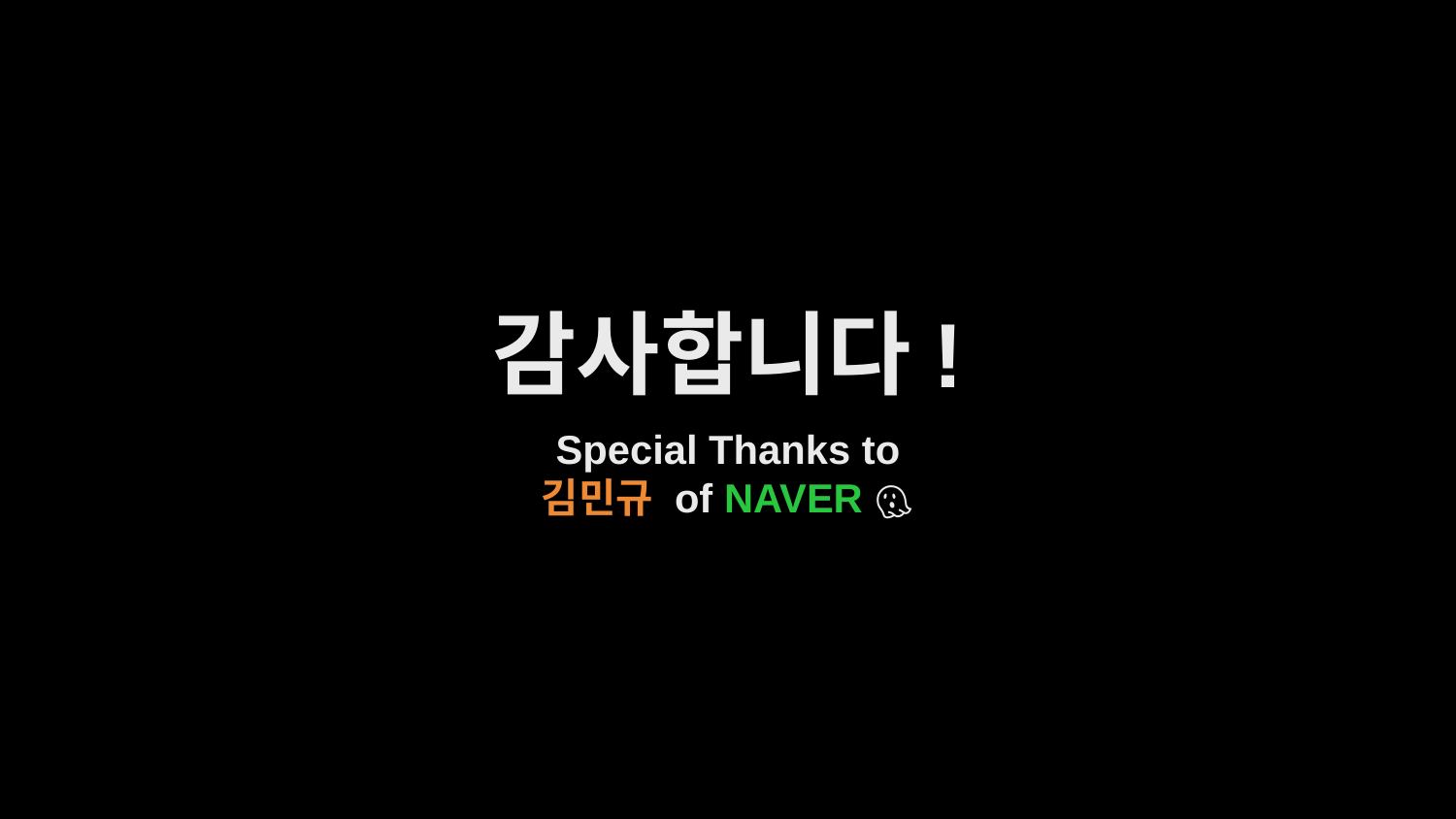

감사합니다!
Special Thanks to
김민규 of NAVER 👻